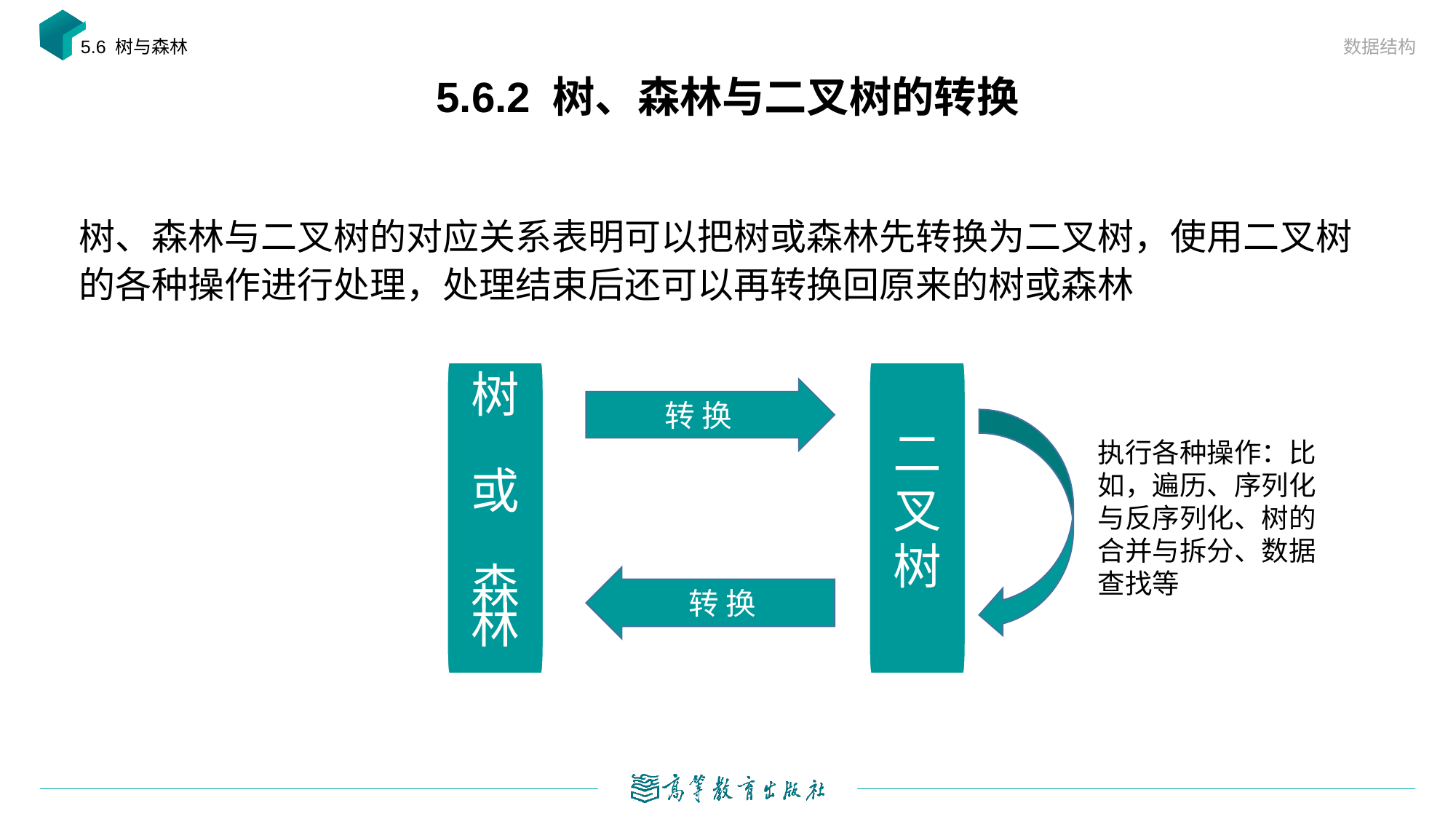

数据结构
5.6 树与森林
# 5.6.2 树、森林与二叉树的转换
树、森林与二叉树的对应关系表明可以把树或森林先转换为二叉树，使用二叉树的各种操作进行处理，处理结束后还可以再转换回原来的树或森林
树
或
森林
二
叉
树
转 换

执行各种操作：比如，遍历、序列化与反序列化、树的合并与拆分、数据查找等
转 换